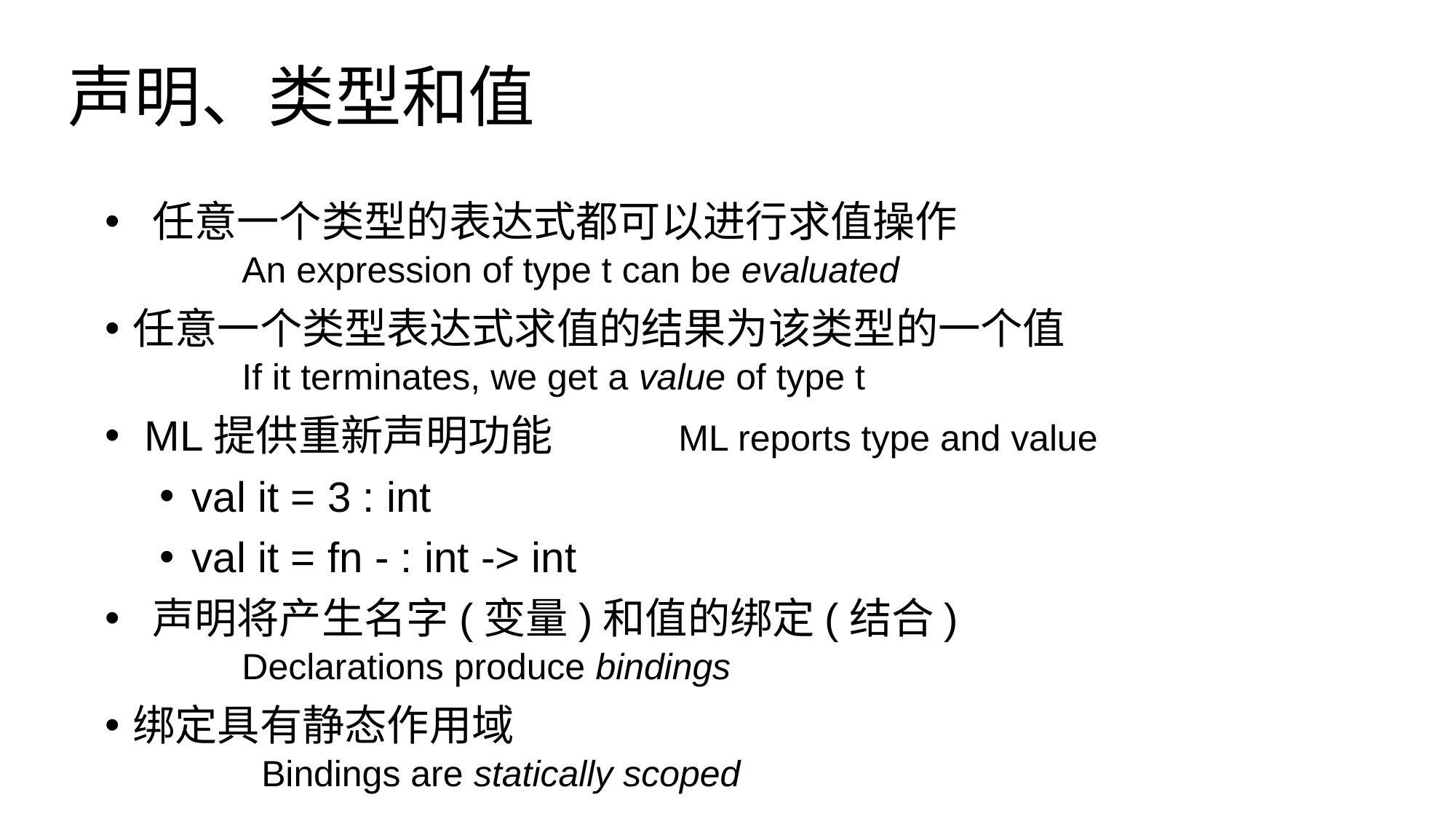

# 声明、类型和值
 任意一个类型的表达式都可以进行求值操作
	An expression of type t can be evaluated
任意一个类型表达式求值的结果为该类型的一个值
	If it terminates, we get a value of type t
 ML提供重新声明功能		ML reports type and value
val it = 3 : int
val it = fn - : int -> int
 声明将产生名字(变量)和值的绑定(结合)
	Declarations produce bindings
绑定具有静态作用域
	 Bindings are statically scoped